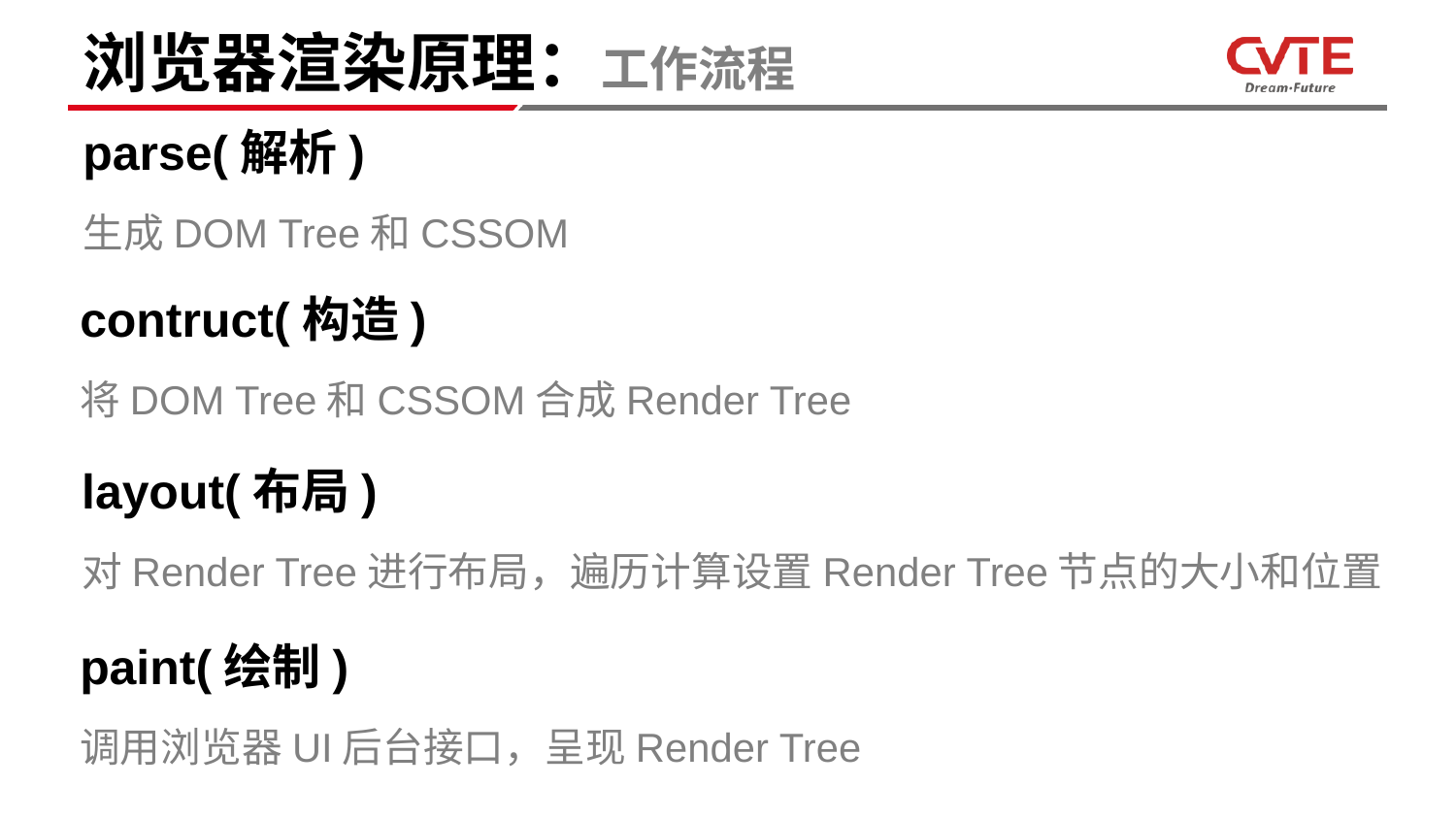

# 浏览器渲染原理：工作流程
parse(解析)
生成DOM Tree和CSSOM

contruct(构造)
将DOM Tree和CSSOM合成Render Tree

layout(布局)
对Render Tree进行布局，遍历计算设置Render Tree节点的大小和位置

paint(绘制)
调用浏览器UI后台接口，呈现Render Tree